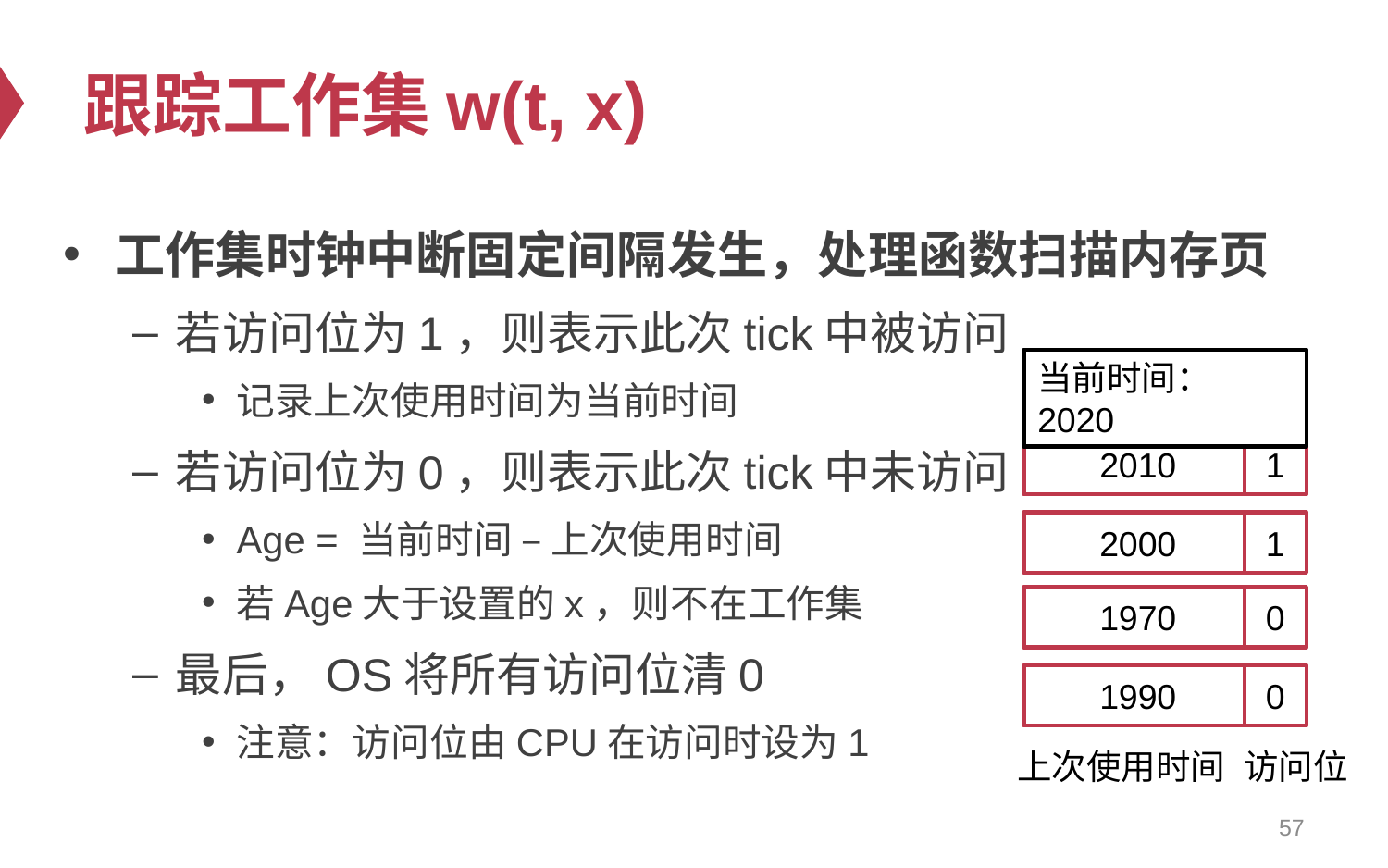

# 跟踪工作集w(t, x)
工作集时钟中断固定间隔发生，处理函数扫描内存页
若访问位为1，则表示此次tick中被访问
记录上次使用时间为当前时间
若访问位为0，则表示此次tick中未访问
Age = 当前时间 – 上次使用时间
若Age大于设置的x，则不在工作集
最后，OS将所有访问位清0
注意：访问位由CPU在访问时设为1

当前时间：2020
2010
1
2000
1
1970
0
1990
0
上次使用时间
访问位
57